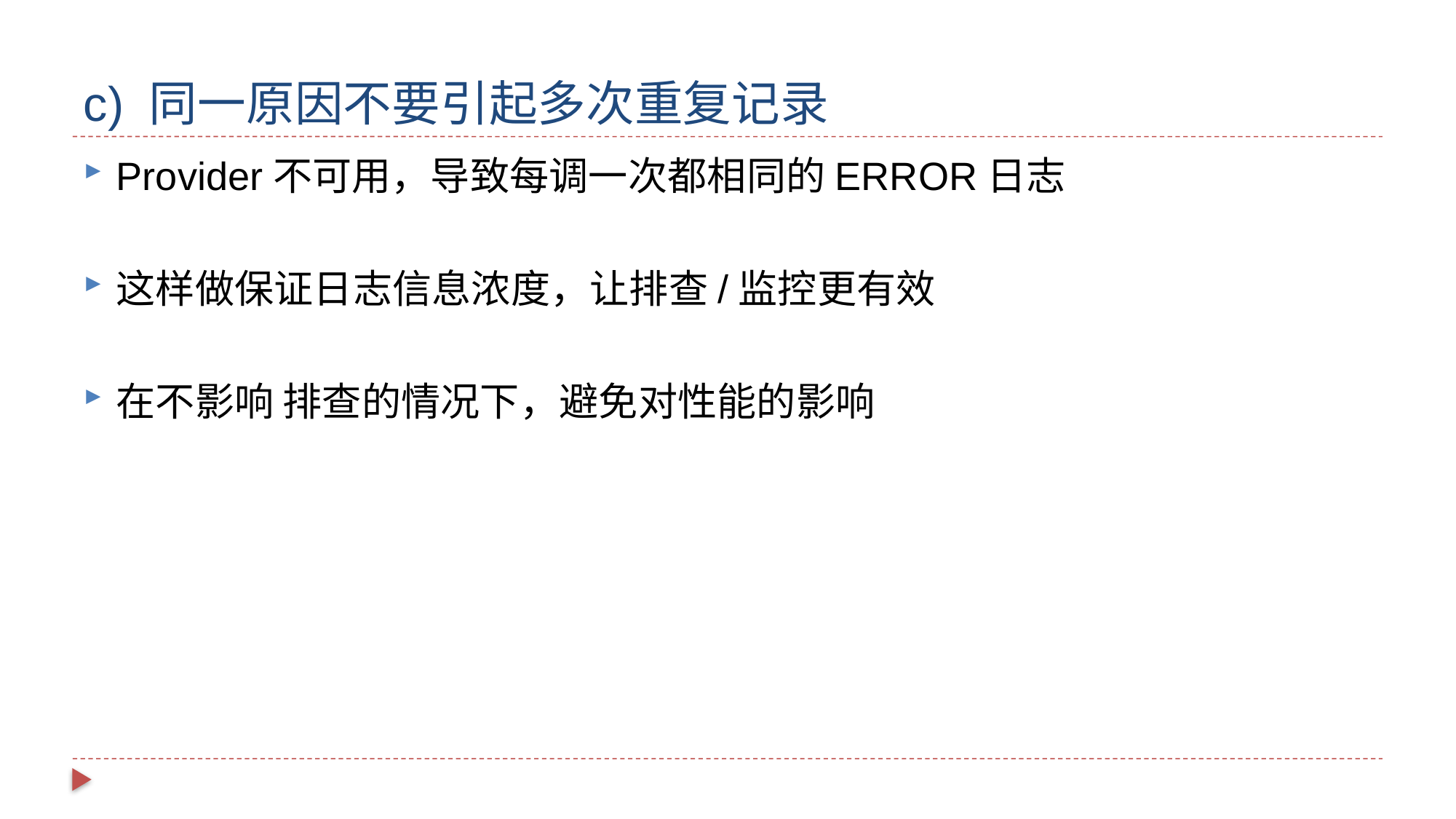

# c) 同一原因不要引起多次重复记录
Provider不可用，导致每调一次都相同的ERROR日志

这样做保证日志信息浓度，让排查/监控更有效

在不影响 排查的情况下，避免对性能的影响